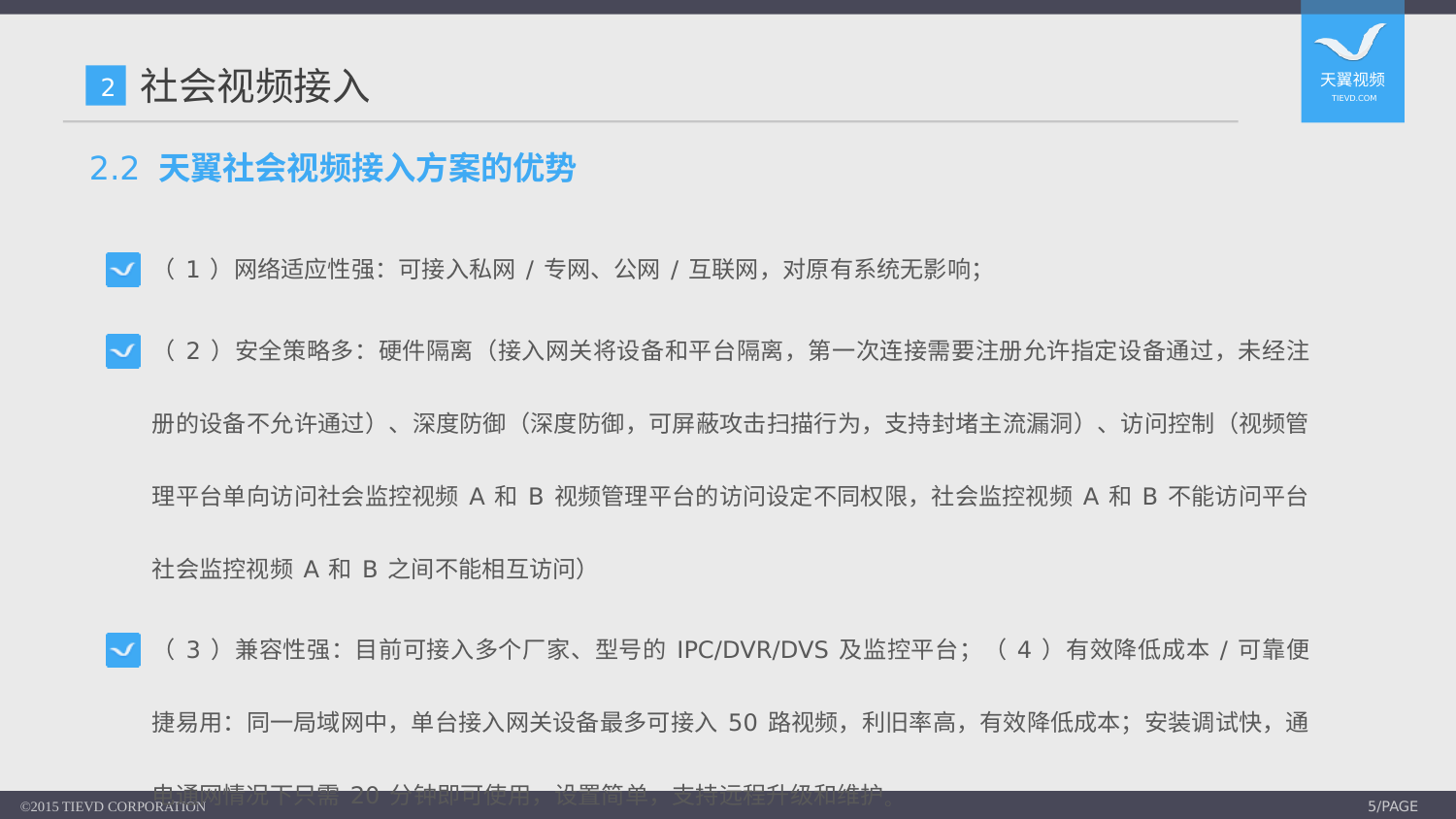

# 社会视频接入
2
2.2 天翼社会视频接入方案的优势
（1）网络适应性强：可接入私网/专网、公网/互联网，对原有系统无影响；
（2）安全策略多：硬件隔离（接入网关将设备和平台隔离，第一次连接需要注册允许指定设备通过，未经注册的设备不允许通过）、深度防御（深度防御，可屏蔽攻击扫描行为，支持封堵主流漏洞）、访问控制（视频管理平台单向访问社会监控视频A和B视频管理平台的访问设定不同权限，社会监控视频A和B不能访问平台社会监控视频A和B之间不能相互访问）
（3）兼容性强：目前可接入多个厂家、型号的IPC/DVR/DVS及监控平台；（4）有效降低成本/可靠便捷易用：同一局域网中，单台接入网关设备最多可接入50路视频，利旧率高，有效降低成本；安装调试快，通电通网情况下只需20分钟即可使用，设置简单，支持远程升级和维护。
©2015 TIEVD CORPORATION
5/PAGE